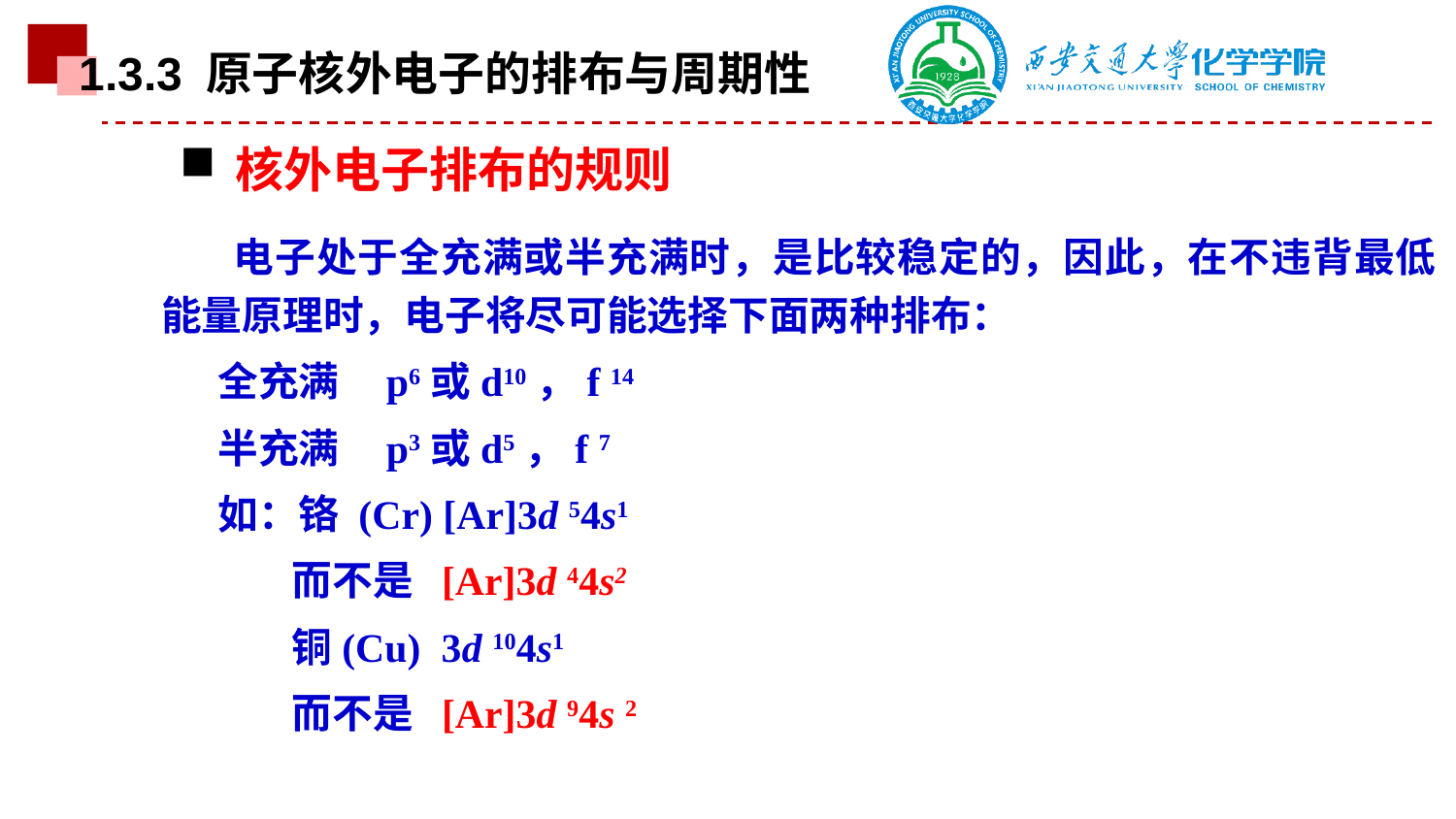

1.3.3 原子核外电子的排布与周期性
核外电子排布的规则
      电子处于全充满或半充满时，是比较稳定的，因此，在不违背最低能量原理时，电子将尽可能选择下面两种排布：
        全充满    p6或d10，f 14
        半充满    p3或d5，f 7
        如：铬 (Cr) [Ar]3d 54s1
                而不是  [Ar]3d 44s2
                铜(Cu)  3d 104s1
                而不是  [Ar]3d 94s 2